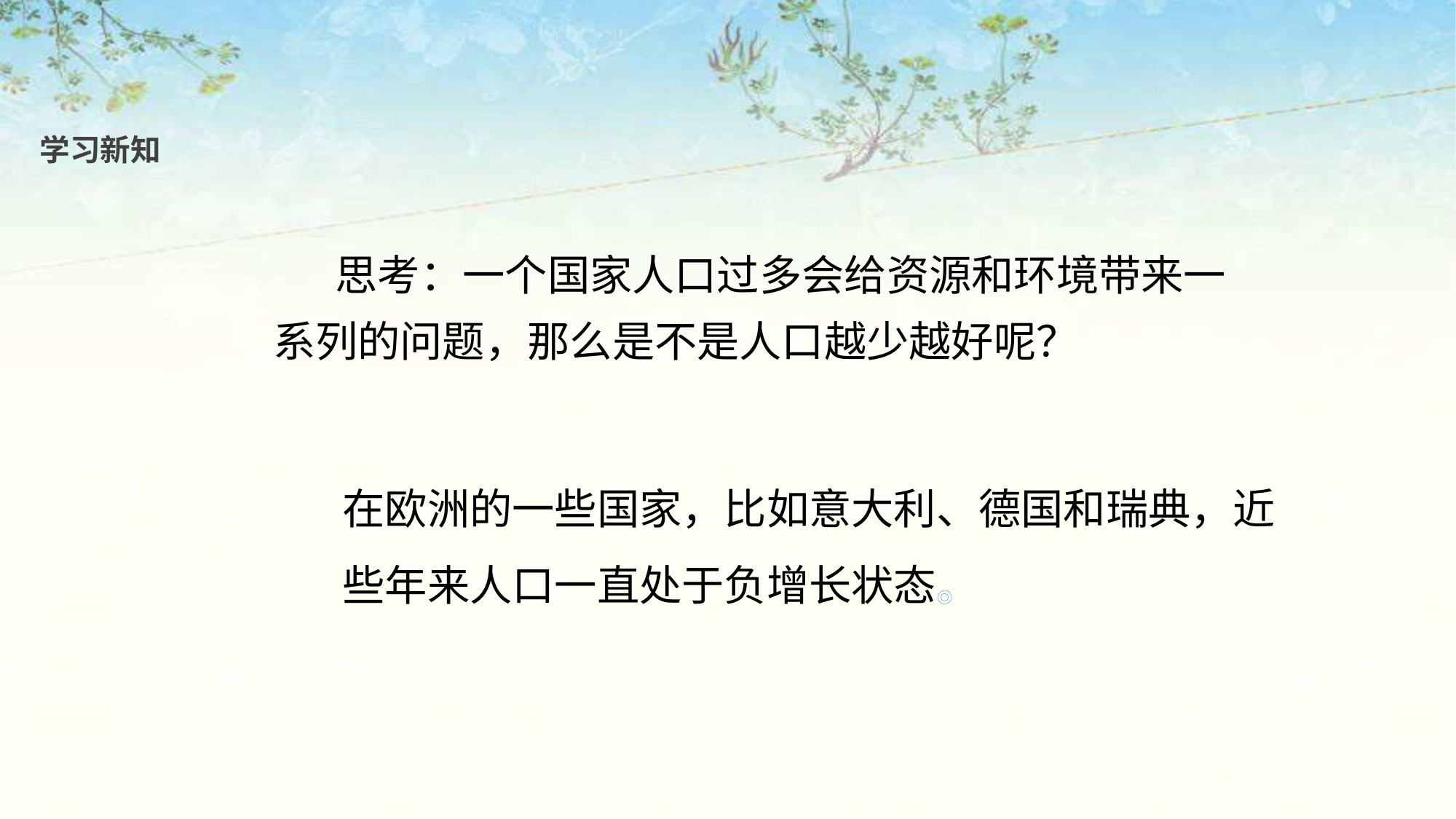

学习新知
    思考：一个国家人口过多会给资源和环境带来一系列的问题，那么是不是人口越少越好呢？
在欧洲的一些国家，比如意大利、德国和瑞典，近些年来人口一直处于负增长状态。